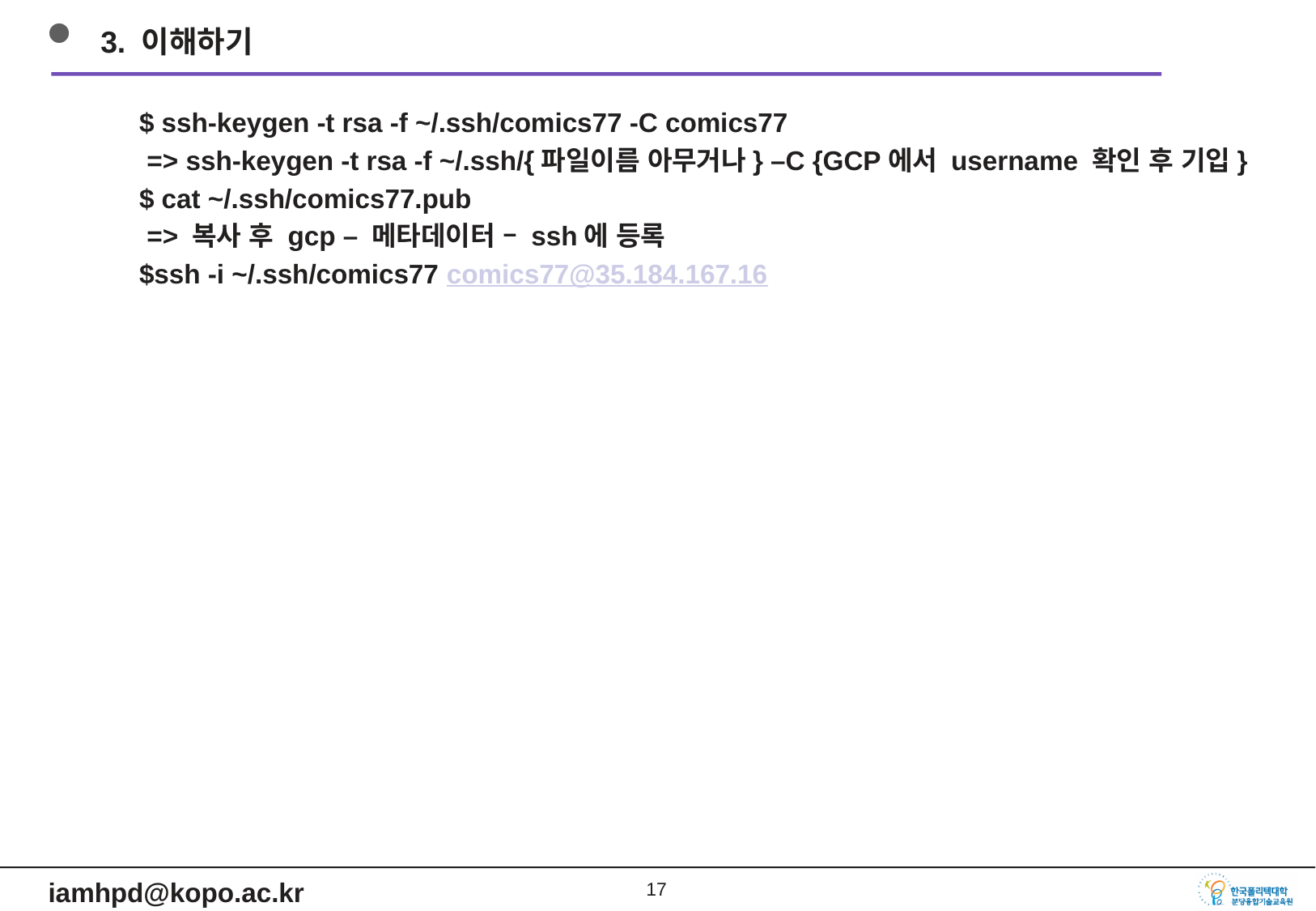

3. 이해하기
$ ssh-keygen -t rsa -f ~/.ssh/comics77 -C comics77
 => ssh-keygen -t rsa -f ~/.ssh/{파일이름 아무거나} –C {GCP에서 username 확인 후 기입}
$ cat ~/.ssh/comics77.pub
 => 복사 후 gcp – 메타데이터 – ssh에 등록
$ssh -i ~/.ssh/comics77 comics77@35.184.167.16
17